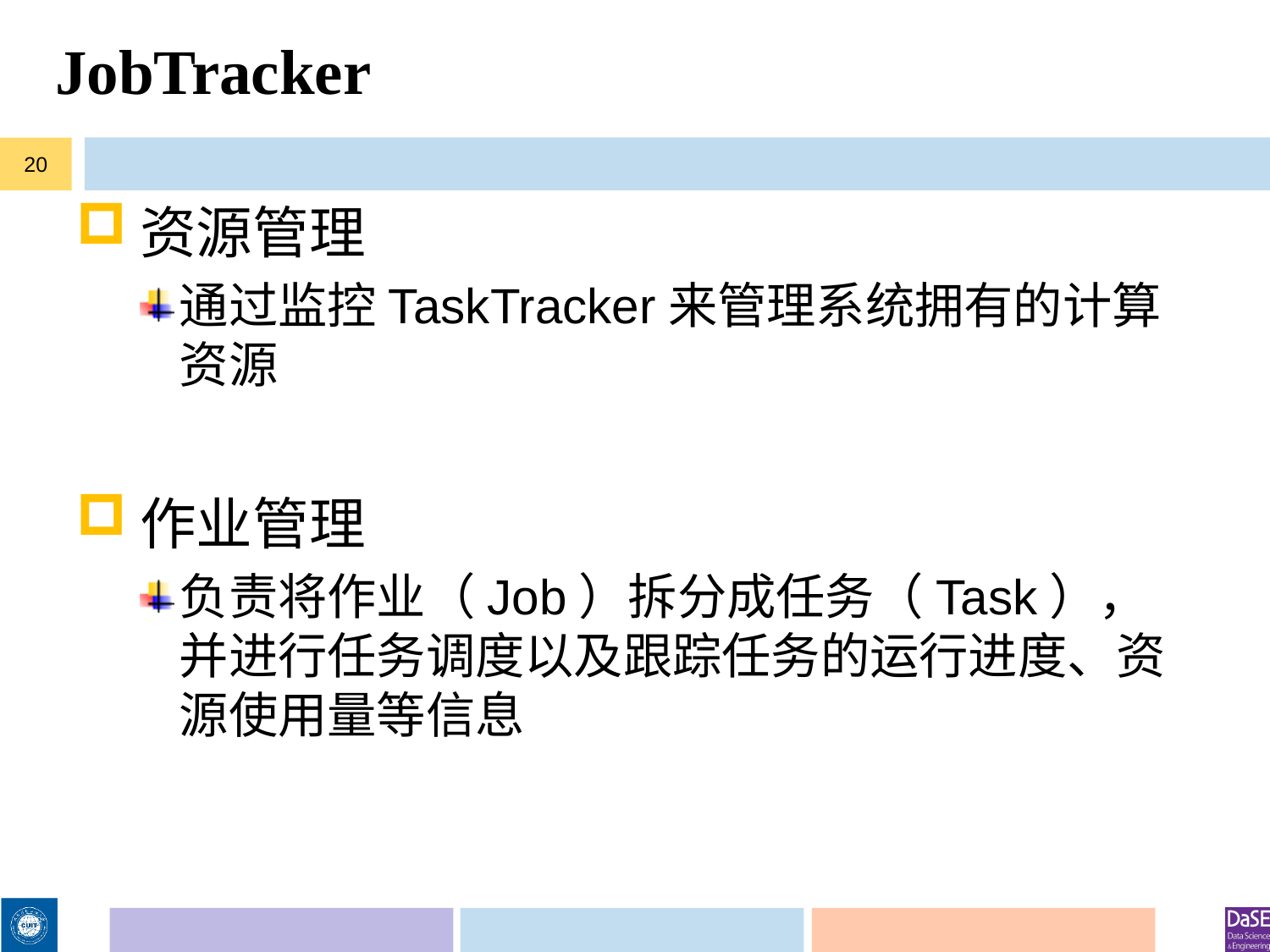

# JobTracker
20
资源管理
通过监控TaskTracker来管理系统拥有的计算资源

作业管理
负责将作业（Job）拆分成任务（Task），并进行任务调度以及跟踪任务的运行进度、资源使用量等信息